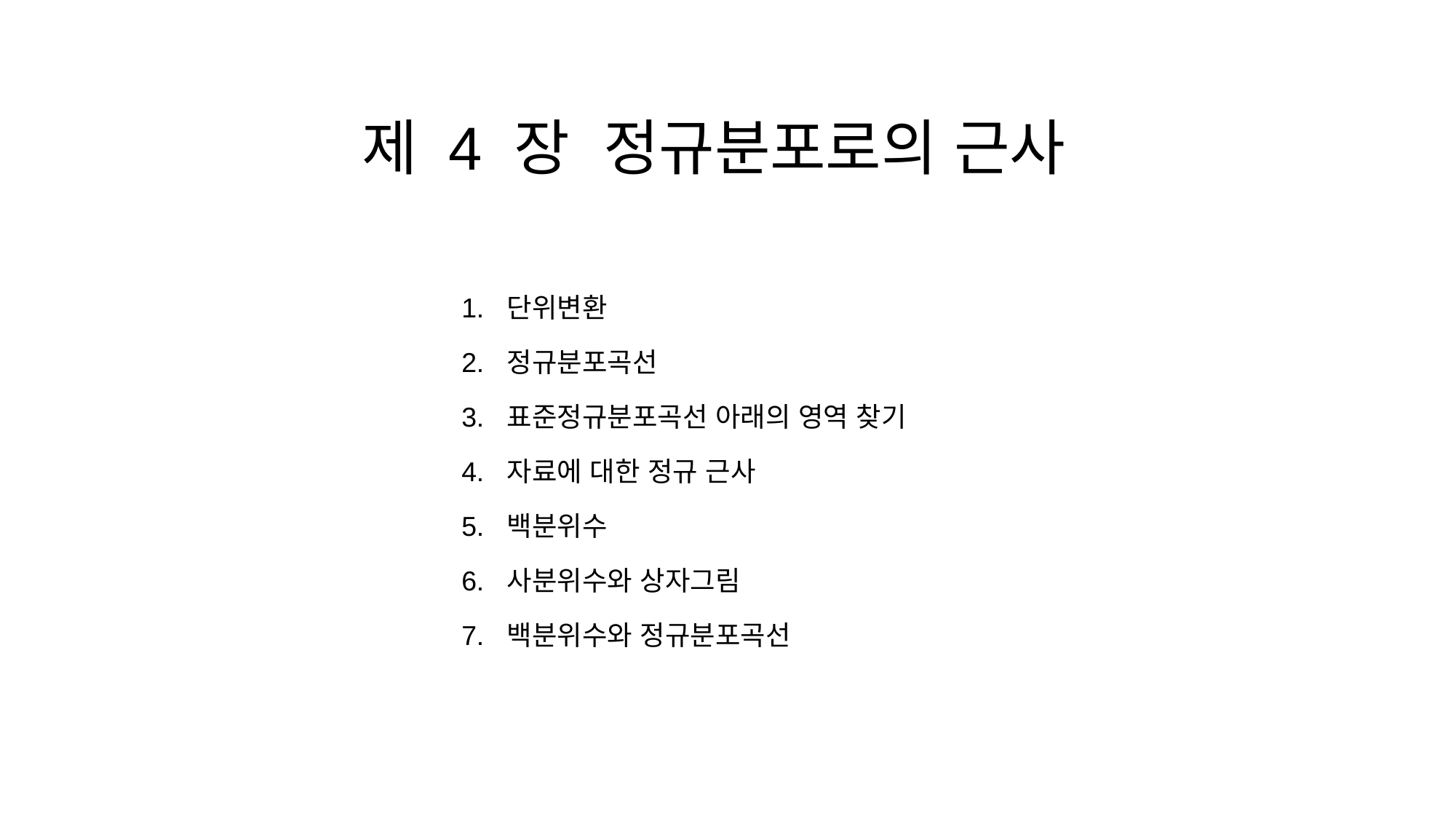

제 4 장  정규분포로의 근사
단위변환
정규분포곡선
표준정규분포곡선 아래의 영역 찾기
자료에 대한 정규 근사
백분위수
사분위수와 상자그림
백분위수와 정규분포곡선